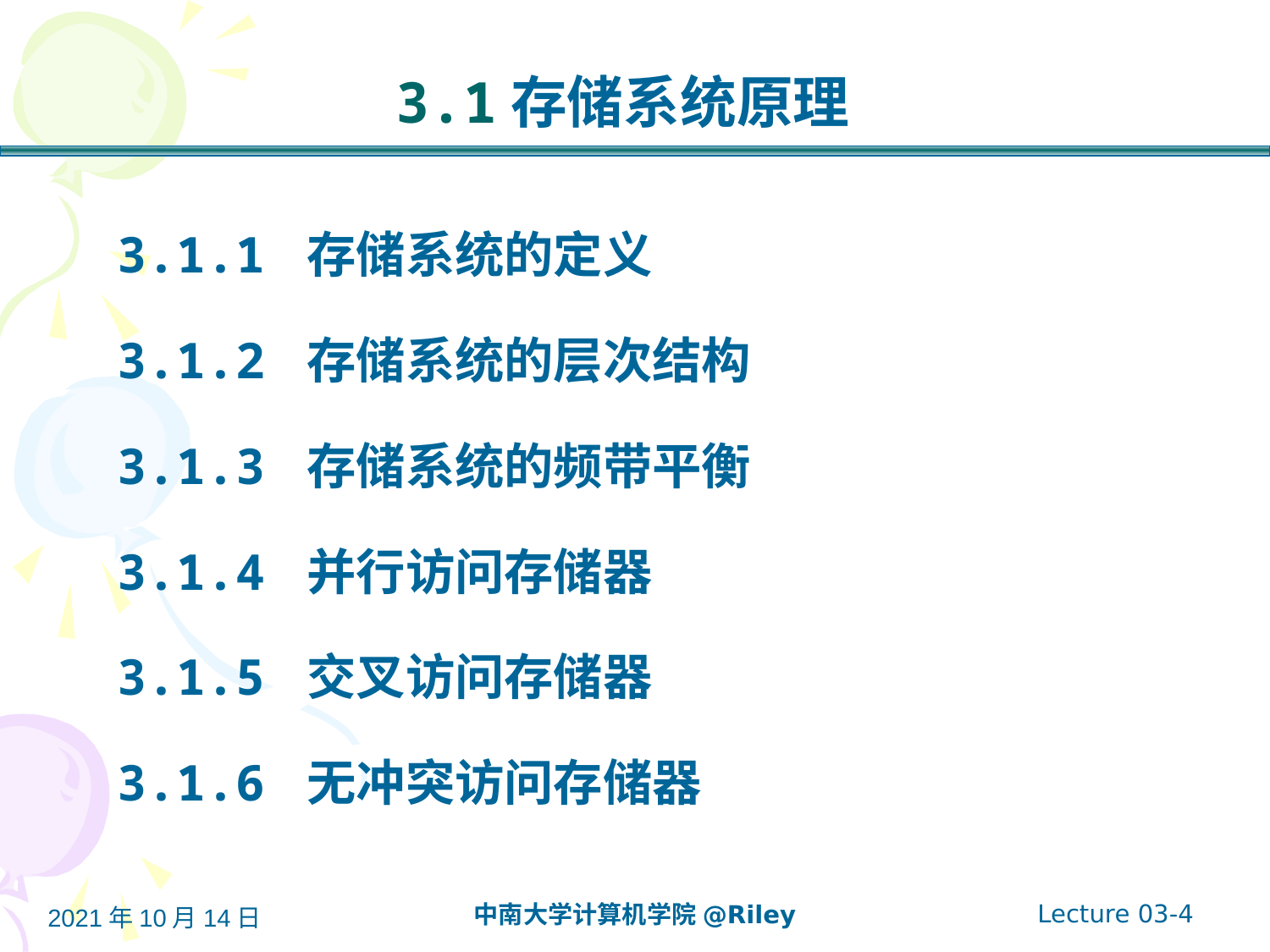

# 3.1存储系统原理
3.1.1 存储系统的定义
3.1.2 存储系统的层次结构
3.1.3 存储系统的频带平衡
3.1.4 并行访问存储器
3.1.5 交叉访问存储器
3.1.6 无冲突访问存储器
Lecture 03-4
中南大学计算机学院@Riley
2021年10月14日